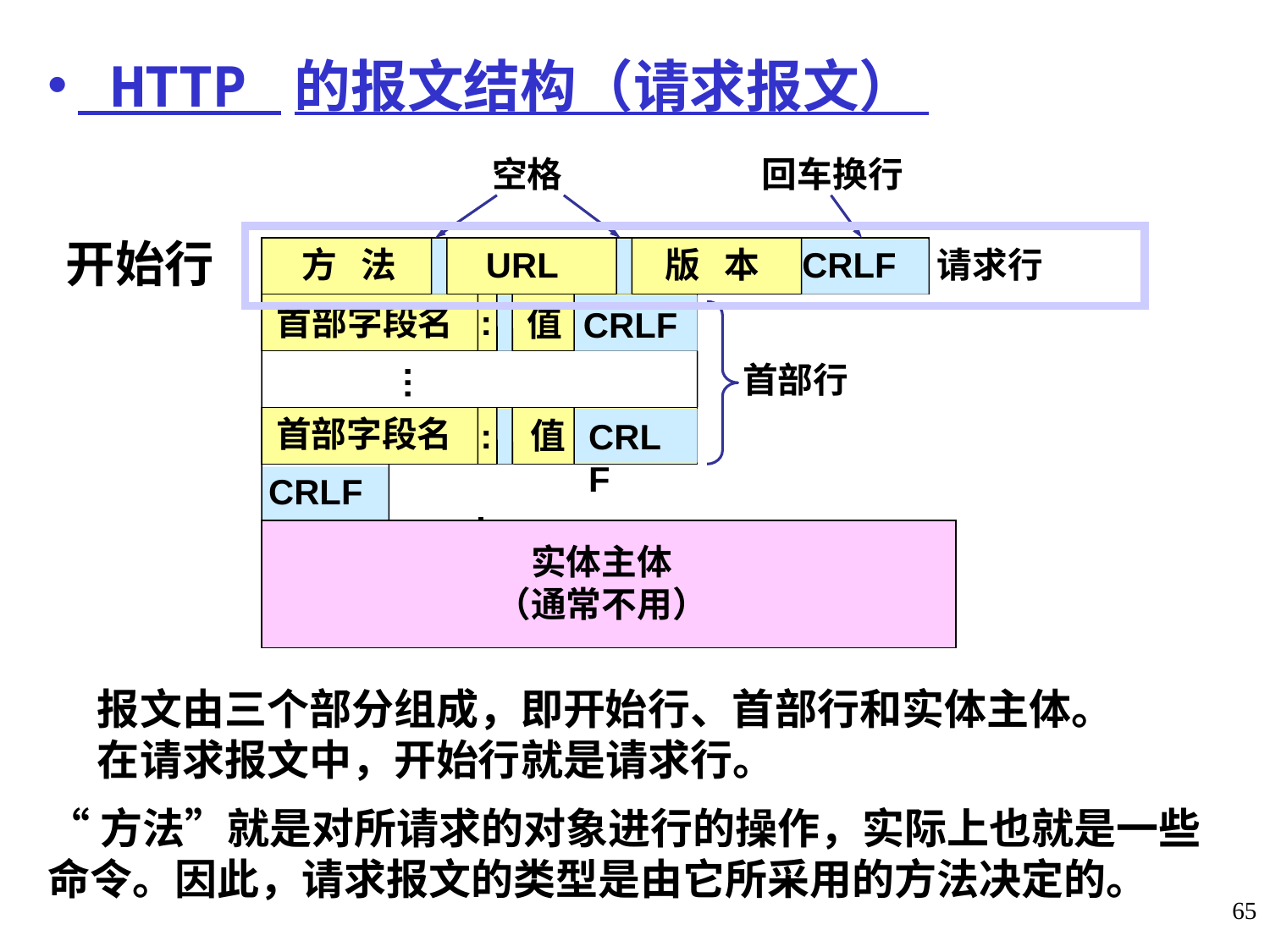

HTTP 的报文结构（请求报文）
空格
回车换行

开始行
方   法
URL
版   本
CRLF
请求行

首部字段名
:

值

CRLF

首部行
…
首部字段名

值

:
CRLF

CRLF

:

实体主体
（通常不用）
报文由三个部分组成，即开始行、首部行和实体主体。
在请求报文中，开始行就是请求行。
“方法”就是对所请求的对象进行的操作，实际上也就是一些命令。因此，请求报文的类型是由它所采用的方法决定的。
65